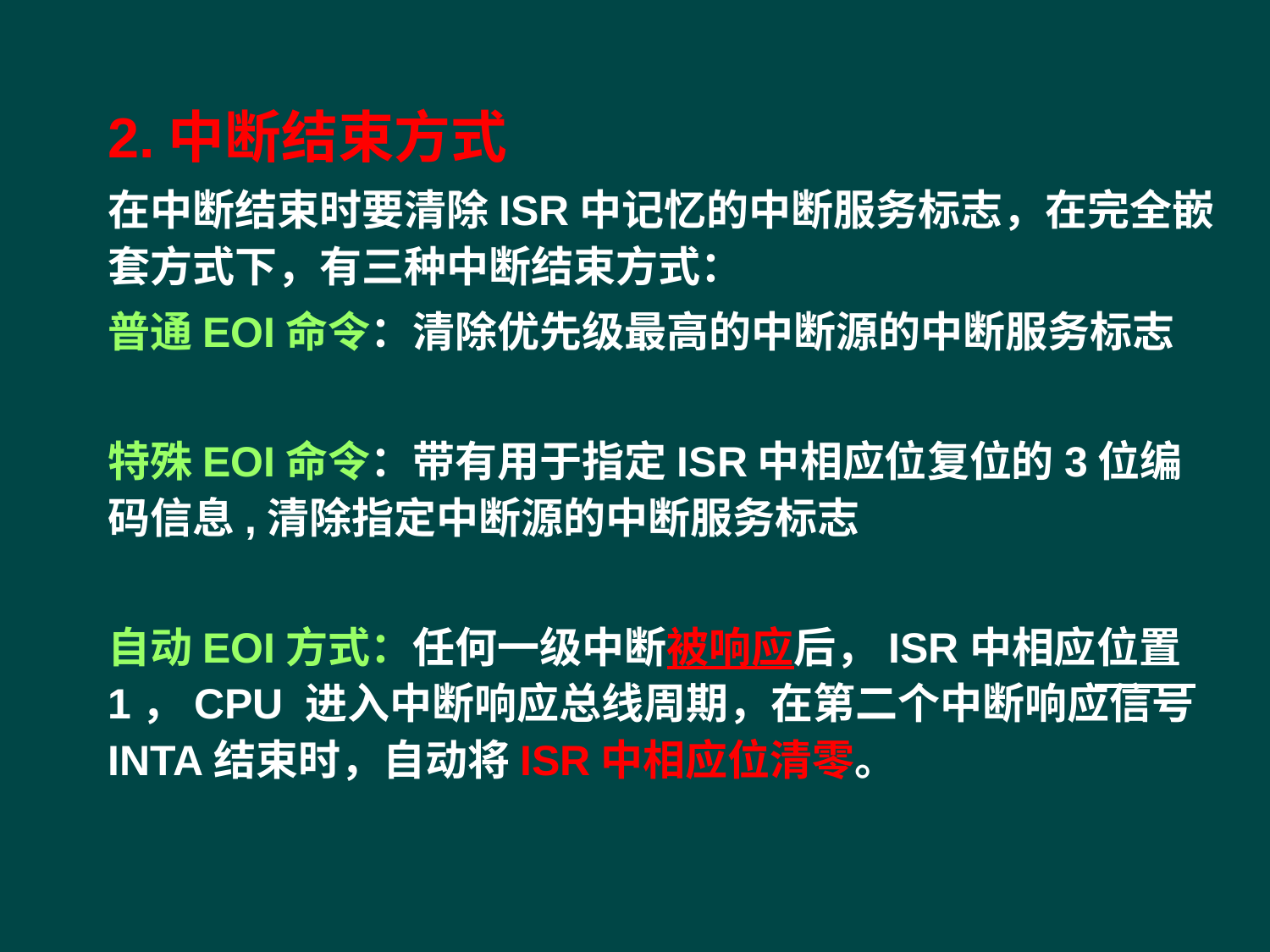

2.中断结束方式
在中断结束时要清除ISR中记忆的中断服务标志，在完全嵌套方式下，有三种中断结束方式：
普通EOI命令：清除优先级最高的中断源的中断服务标志

特殊EOI命令：带有用于指定ISR中相应位复位的3位编码信息,清除指定中断源的中断服务标志

自动EOI方式：任何一级中断被响应后，ISR中相应位置1，CPU 进入中断响应总线周期，在第二个中断响应信号INTA结束时，自动将ISR中相应位清零。